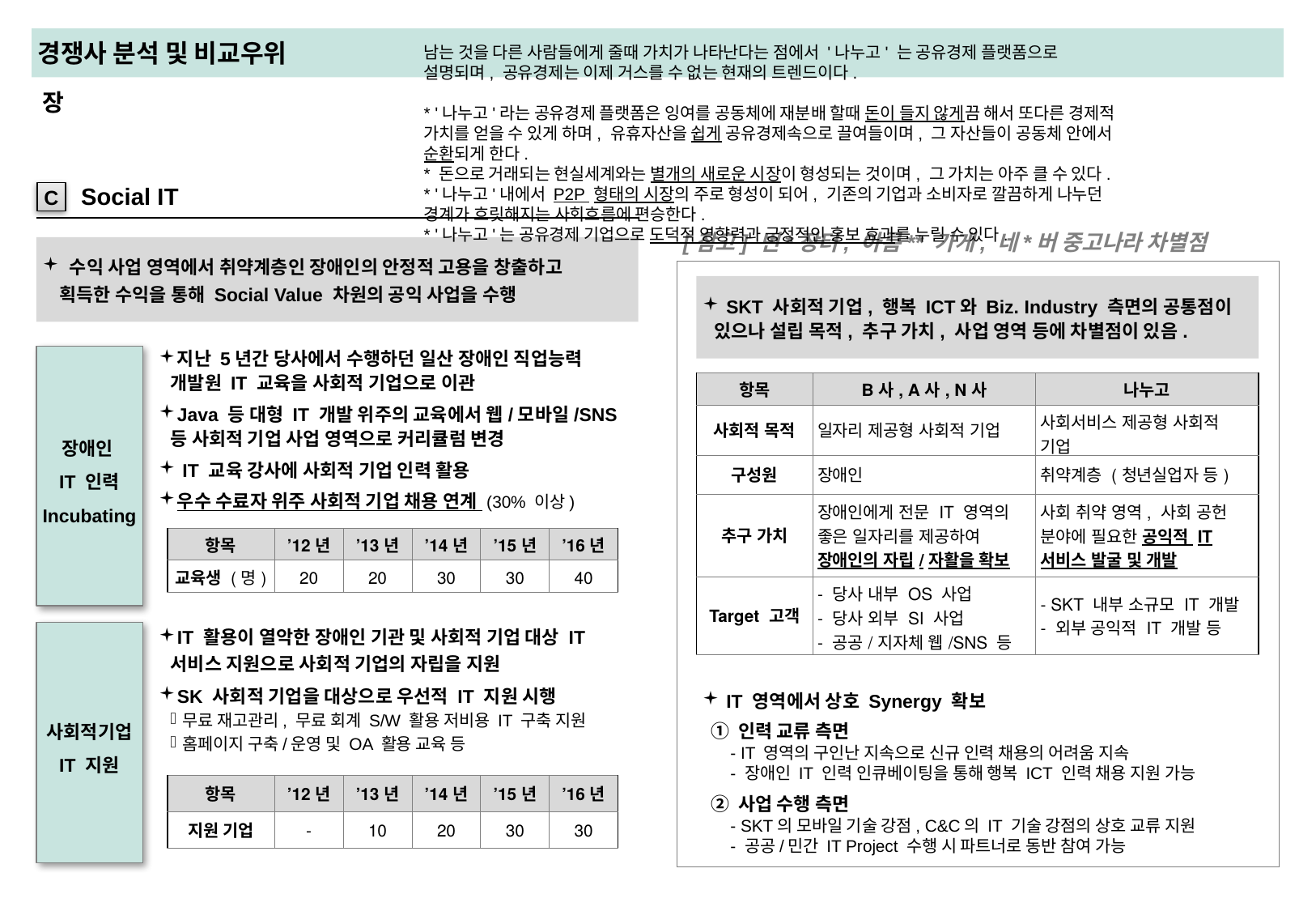

# 경쟁사 분석 및 비교우위
남는 것을 다른 사람들에게 줄때 가치가 나타난다는 점에서 '나누고' 는 공유경제 플랫폼으로 설명되며, 공유경제는 이제 거스를 수 없는 현재의 트렌드이다.

* '나누고'라는 공유경제 플랫폼은 잉여를 공동체에 재분배 할때 돈이 들지 않게끔 해서 또다른 경제적 가치를 얻을 수 있게 하며, 유휴자산을 쉽게 공유경제속으로 끌여들이며, 그 자산들이 공동체 안에서 순환되게 한다.
* 돈으로 거래되는 현실세계와는 별개의 새로운 시장이 형성되는 것이며, 그 가치는 아주 클 수 있다.
* '나누고'내에서 P2P 형태의 시장의 주로 형성이 되어, 기존의 기업과 소비자로 깔끔하게 나누던 경계가 흐릿해지는 사회흐름에 편승한다.
* '나누고'는 공유경제 기업으로 도덕적 영향력과 긍정적인 홍보 효과를 누릴 수 있다.
장
Social IT
C

[참고] 번*장터, 아름** 가게, 네*버 중고나라 차별점

 수익 사업 영역에서 취약계층인 장애인의 안정적 고용을 창출하고
   획득한 수익을 통해 Social Value 차원의 공익 사업을 수행

 SKT 사회적 기업, 행복 ICT와 Biz. Industry 측면의 공통점이 있으나 설립 목적, 추구 가치, 사업 영역 등에 차별점이 있음.
지난 5년간 당사에서 수행하던 일산 장애인 직업능력 개발원 IT 교육을 사회적 기업으로 이관
Java 등 대형 IT 개발 위주의 교육에서 웹/모바일/SNS 등 사회적 기업 사업 영역으로 커리큘럼 변경
 IT 교육 강사에 사회적 기업 인력 활용
우수 수료자 위주 사회적 기업 채용 연계 (30% 이상)

장애인
IT 인력
Incubating
| 항목 | B사, A사, N사 | 나누고 |
| --- | --- | --- |
| 사회적 목적 | 일자리 제공형 사회적 기업 | 사회서비스 제공형 사회적 기업 |
| 구성원 | 장애인 | 취약계층 (청년실업자 등) |
| 추구 가치 | 장애인에게 전문 IT 영역의 좋은 일자리를 제공하여 장애인의 자립/자활을 확보 | 사회 취약 영역, 사회 공헌 분야에 필요한 공익적 IT 서비스 발굴 및 개발 |
| Target 고객 | - 당사 내부 OS 사업 - 당사 외부 SI 사업 - 공공/지자체 웹/SNS 등 | - SKT 내부 소규모 IT 개발 - 외부 공익적 IT 개발 등 |
| 항목 | ’12년 | ’13년 | ’14년 | ’15년 | ’16년 |
| --- | --- | --- | --- | --- | --- |
| 교육생 (명) | 20 | 20 | 30 | 30 | 40 |
IT 활용이 열악한 장애인 기관 및 사회적 기업 대상 IT 서비스 지원으로 사회적 기업의 자립을 지원
SK 사회적 기업을 대상으로 우선적 IT 지원 시행
무료 재고관리, 무료 회계 S/W 활용 저비용 IT 구축 지원
홈페이지 구축/운영 및 OA 활용 교육 등

사회적기업
IT 지원
 IT 영역에서 상호 Synergy 확보

  ① 인력 교류 측면
      - IT 영역의 구인난 지속으로 신규 인력 채용의 어려움 지속
      - 장애인 IT 인력 인큐베이팅을 통해 행복 ICT 인력 채용 지원 가능

  ② 사업 수행 측면
      - SKT의 모바일 기술 강점, C&C의 IT 기술 강점의 상호 교류 지원
      - 공공/민간 IT Project 수행 시 파트너로 동반 참여 가능
| 항목 | ’12년 | ’13년 | ’14년 | ’15년 | ’16년 |
| --- | --- | --- | --- | --- | --- |
| 지원 기업 | - | 10 | 20 | 30 | 30 |
6